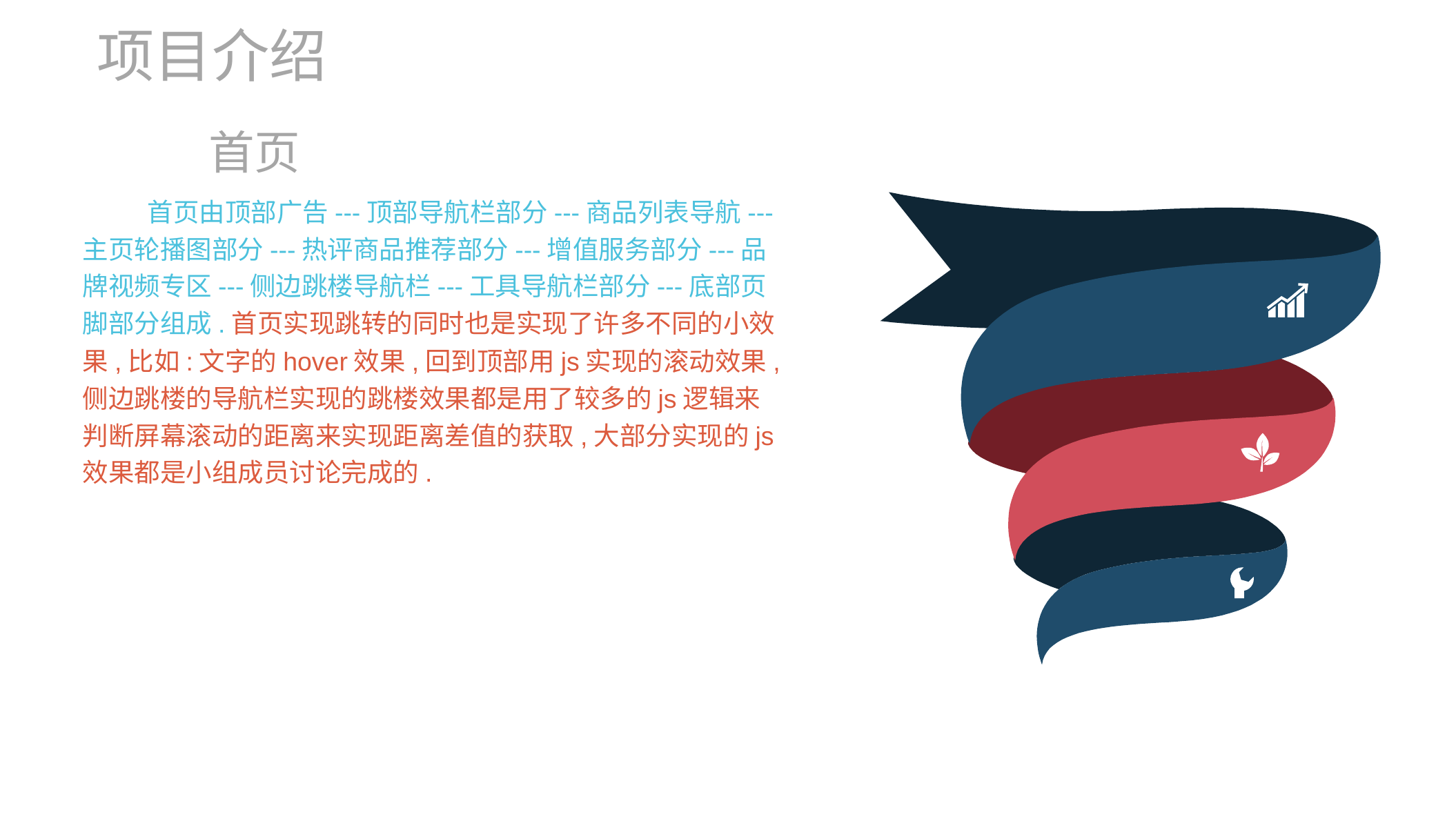

项目介绍
首页
          首页由顶部广告---顶部导航栏部分---商品列表导航---主页轮播图部分---热评商品推荐部分---增值服务部分---品牌视频专区---侧边跳楼导航栏---工具导航栏部分---底部页脚部分组成.首页实现跳转的同时也是实现了许多不同的小效果,比如:文字的hover效果,回到顶部用js实现的滚动效果,侧边跳楼的导航栏实现的跳楼效果都是用了较多的js逻辑来判断屏幕滚动的距离来实现距离差值的获取,大部分实现的js效果都是小组成员讨论完成的.